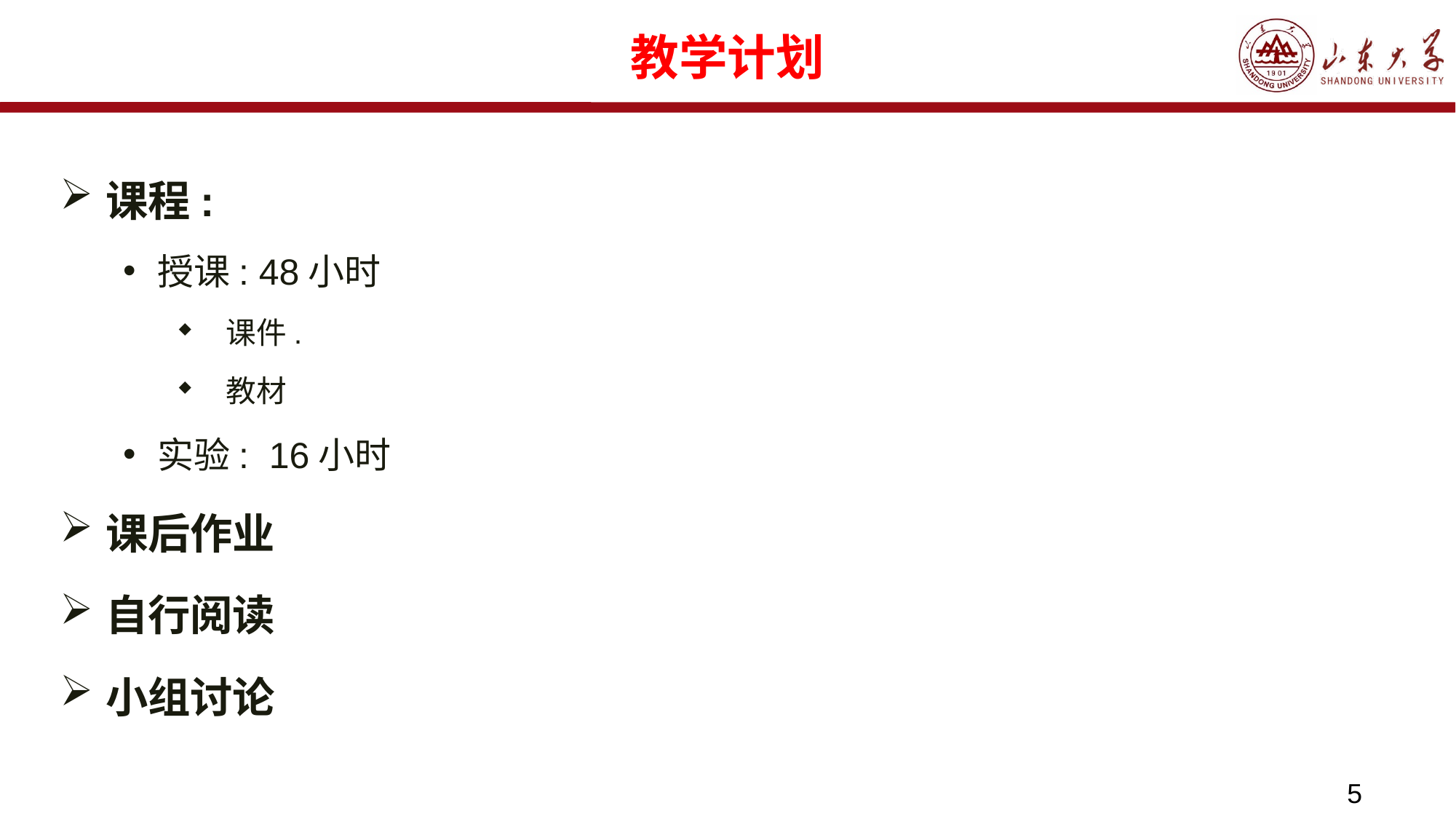

# 教学计划
课程:
授课: 48小时
 课件.
 教材
实验:  16小时
课后作业
自行阅读
小组讨论
5